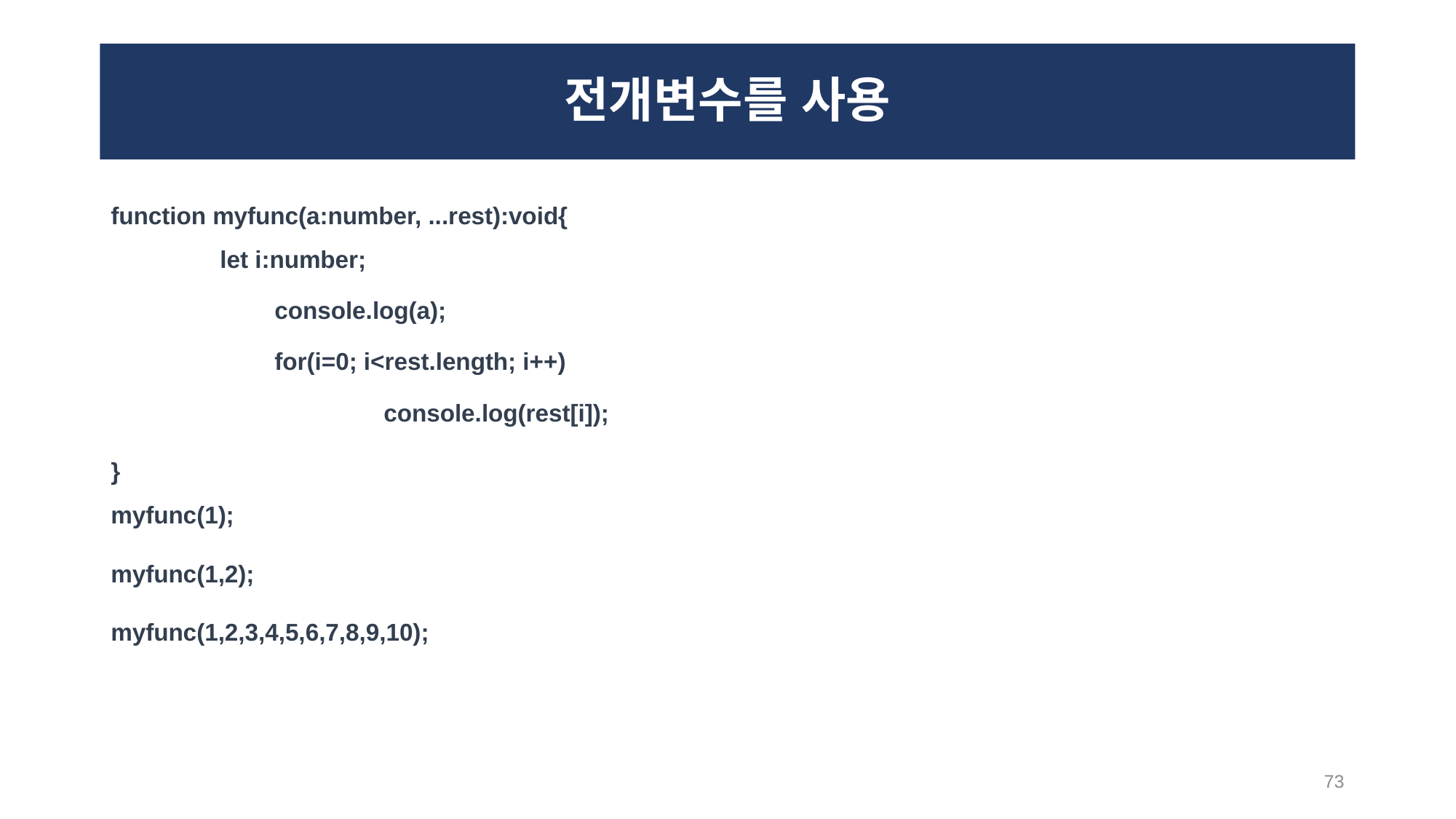

# 전개변수를 사용
function myfunc(a:number, ...rest):void{
	let i:number;
	console.log(a);
	for(i=0; i<rest.length; i++)
		console.log(rest[i]);
}
myfunc(1);
myfunc(1,2);
myfunc(1,2,3,4,5,6,7,8,9,10);

73